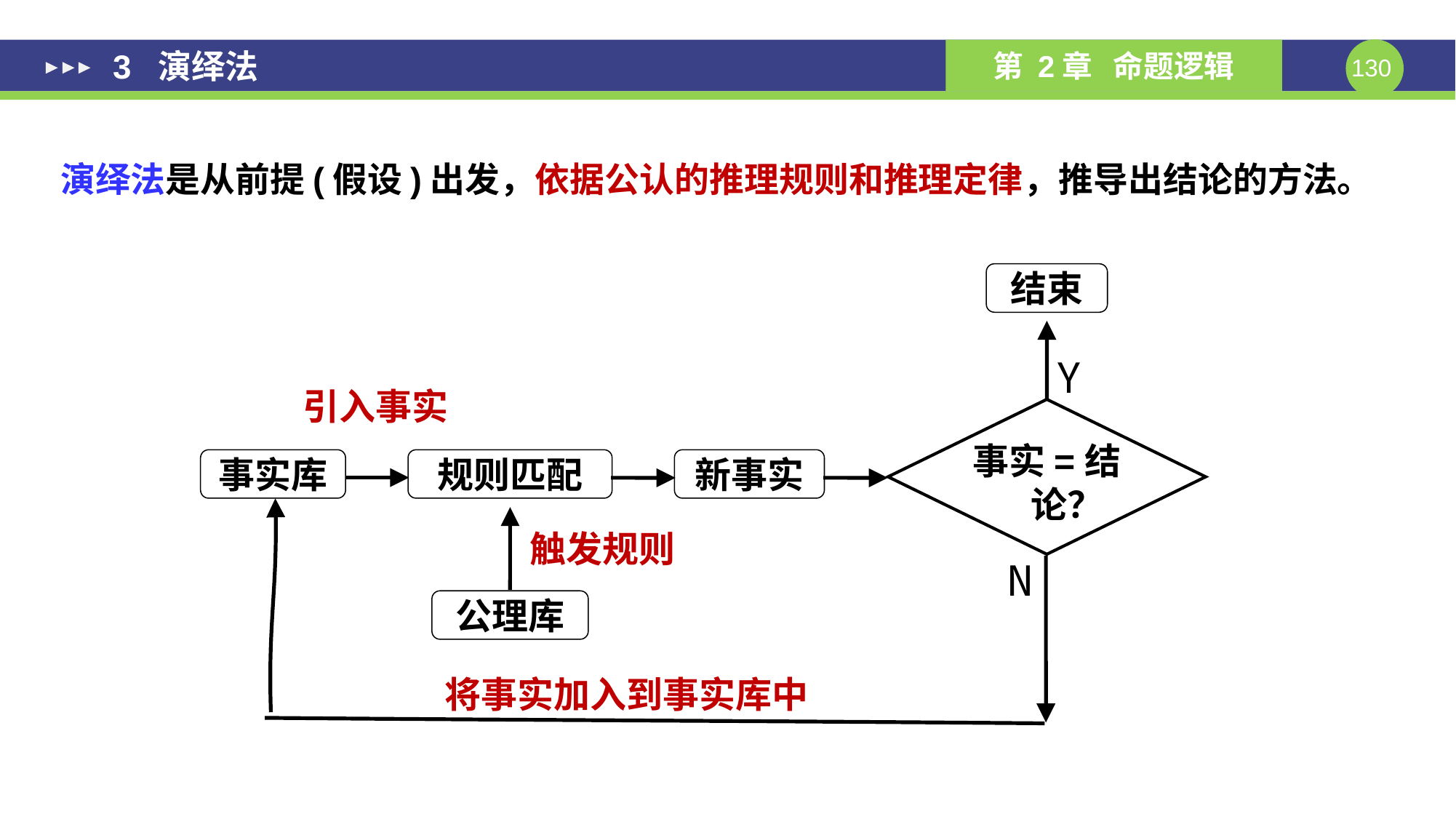

3  演绎法
演绎法是从前提(假设)出发，依据公认的推理规则和推理定律，推导出结论的方法。
结束

Y
引入事实
事实=结论？
事实库
规则匹配
新事实

触发规则
N

公理库
将事实加入到事实库中